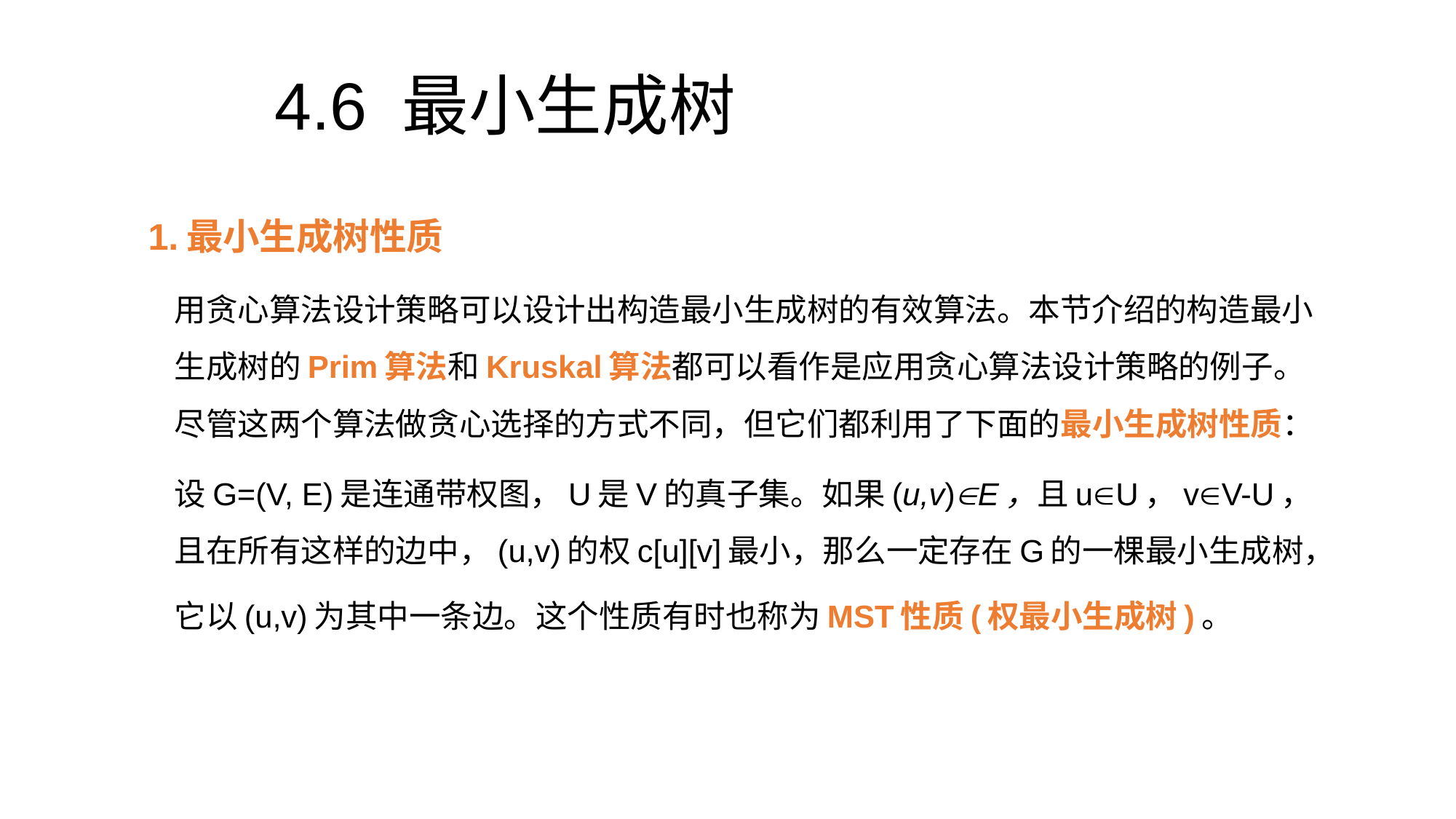

# 4.6 最小生成树
1.最小生成树性质
		用贪心算法设计策略可以设计出构造最小生成树的有效算法。本节介绍的构造最小生成树的Prim算法和Kruskal算法都可以看作是应用贪心算法设计策略的例子。尽管这两个算法做贪心选择的方式不同，但它们都利用了下面的最小生成树性质：
		设G=(V, E)是连通带权图，U是V的真子集。如果(u,v)∈E，且u∈U，v∈V-U，且在所有这样的边中，(u,v)的权c[u][v]最小，那么一定存在G的一棵最小生成树，它以(u,v)为其中一条边。这个性质有时也称为MST性质(权最小生成树)。
2